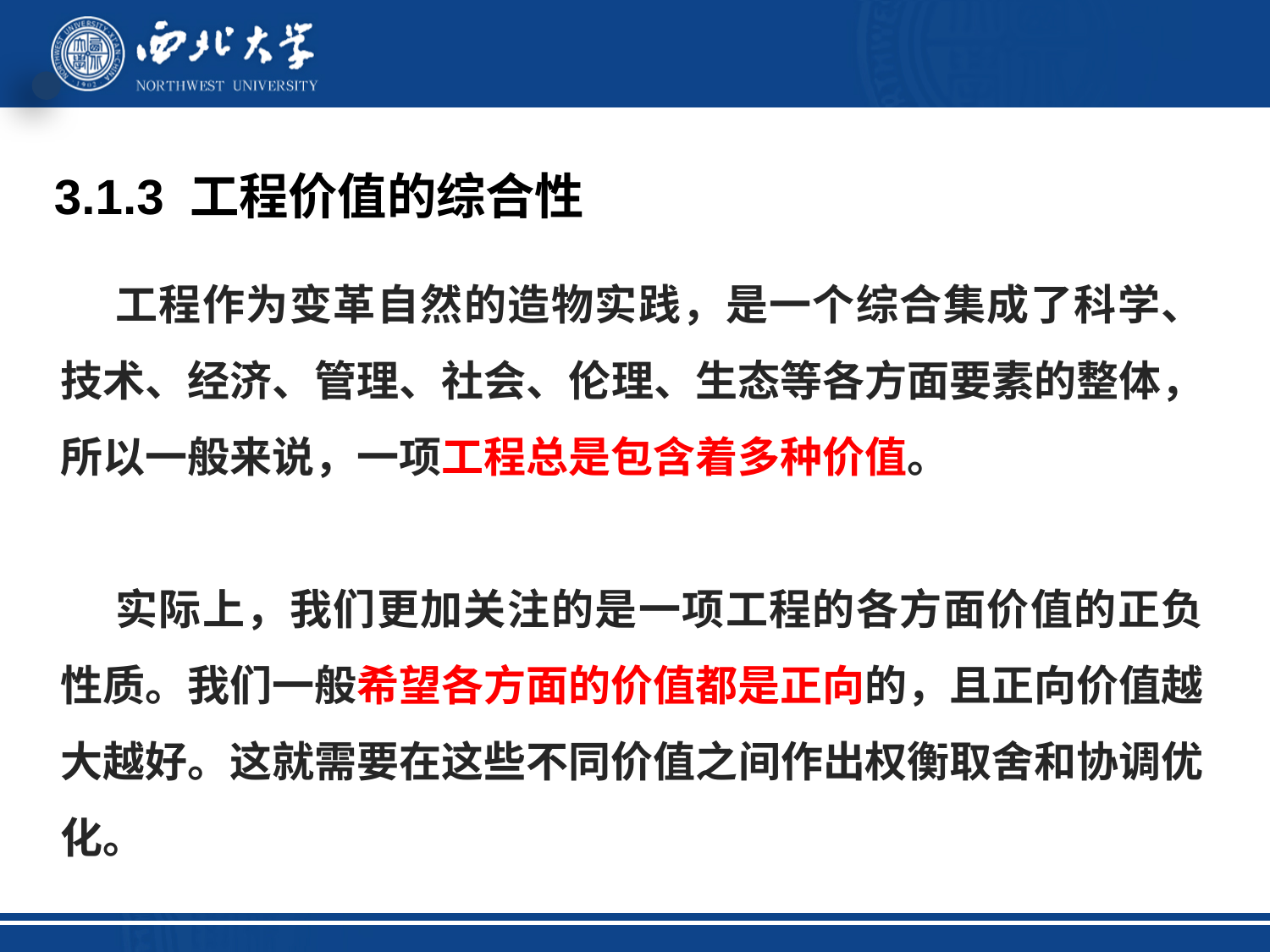

3.1.3 工程价值的综合性
    工程作为变革自然的造物实践，是一个综合集成了科学、技术、经济、管理、社会、伦理、生态等各方面要素的整体，所以一般来说，一项工程总是包含着多种价值。

    实际上，我们更加关注的是一项工程的各方面价值的正负性质。我们一般希望各方面的价值都是正向的，且正向价值越大越好。这就需要在这些不同价值之间作出权衡取舍和协调优化。